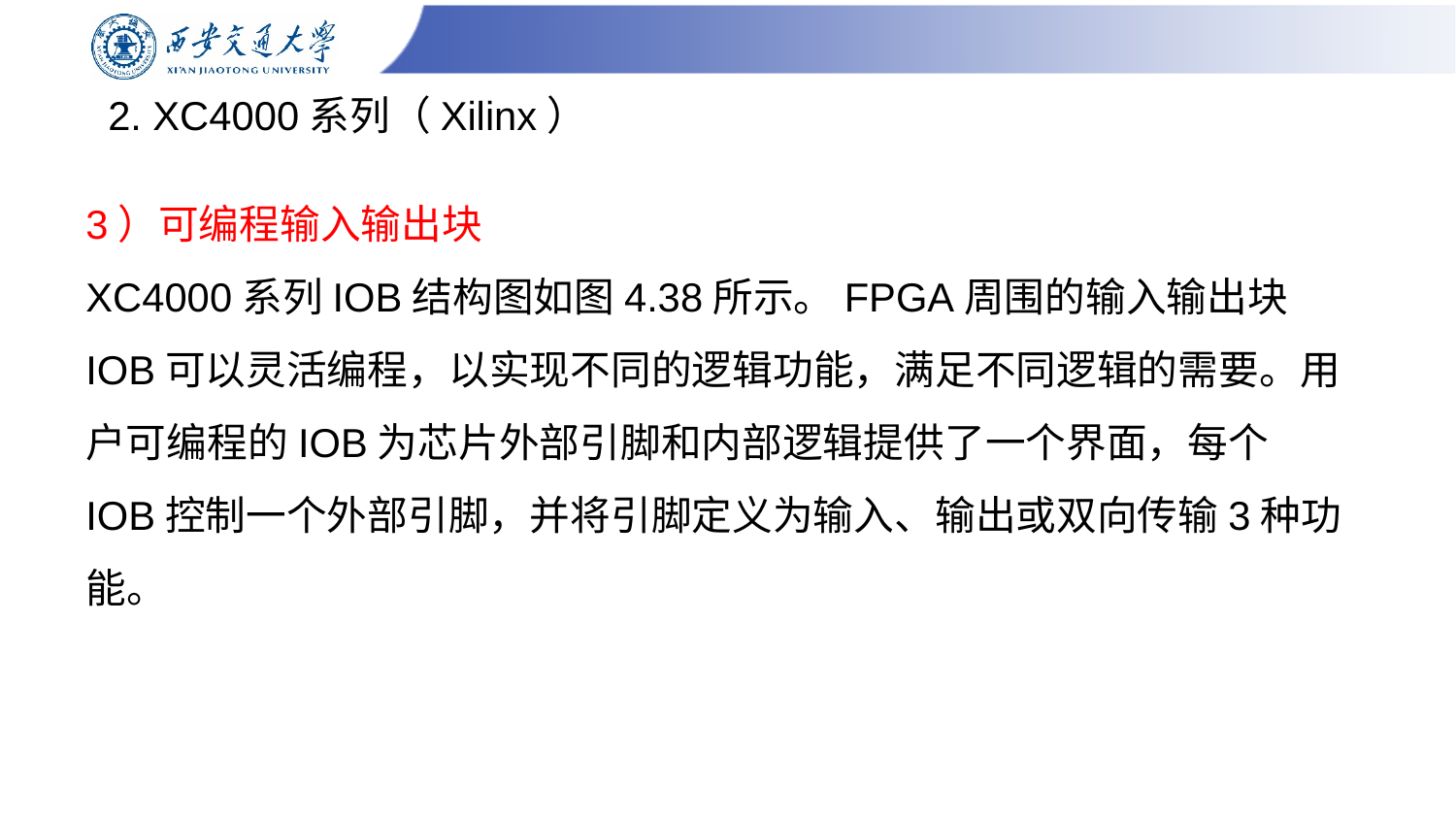

# 2. XC4000系列（Xilinx）
3）可编程输入输出块
XC4000系列IOB结构图如图4.38所示。FPGA周围的输入输出块IOB可以灵活编程，以实现不同的逻辑功能，满足不同逻辑的需要。用户可编程的IOB为芯片外部引脚和内部逻辑提供了一个界面，每个IOB控制一个外部引脚，并将引脚定义为输入、输出或双向传输3种功能。